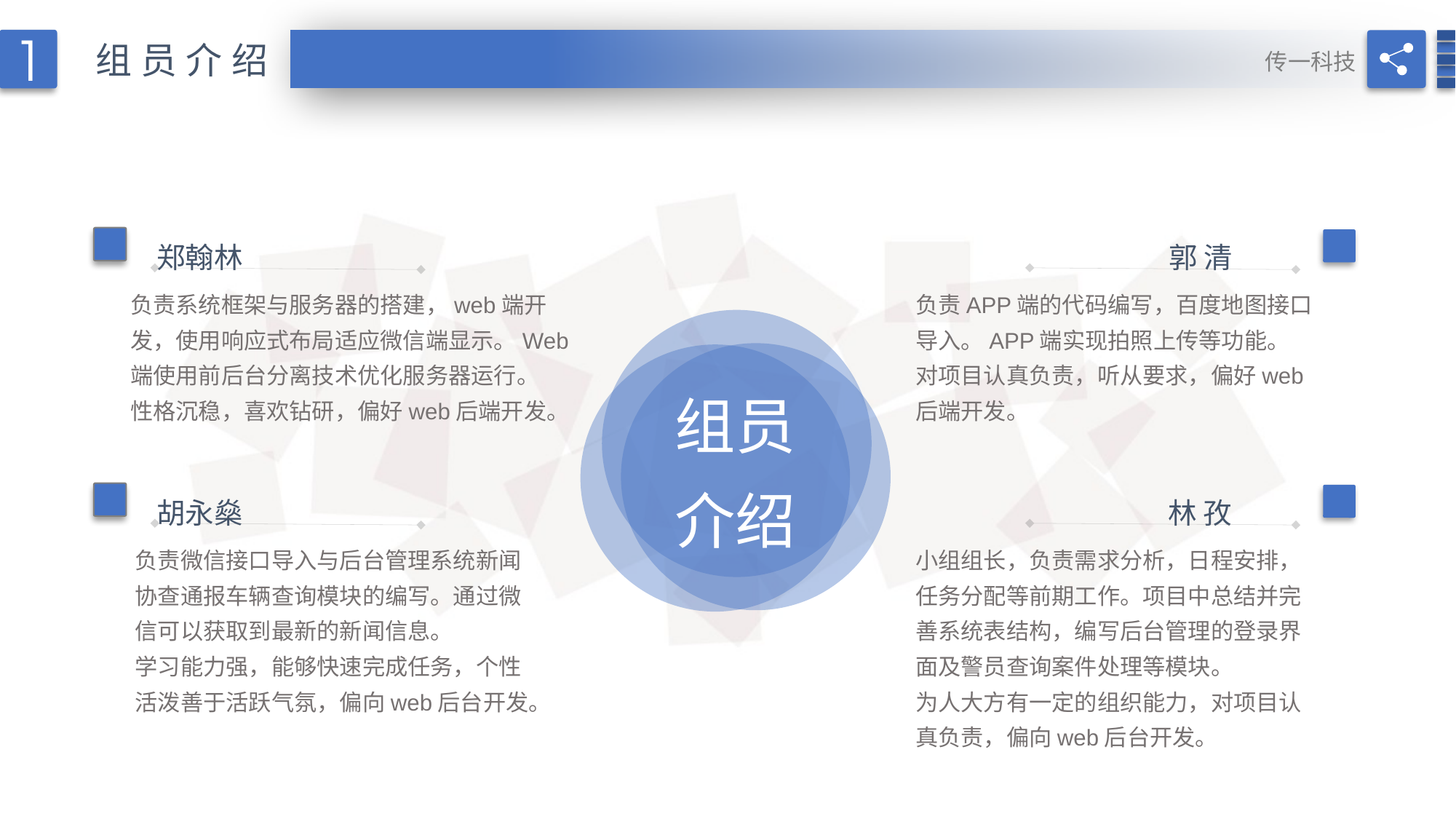

1

组员介绍
传一科技
郑翰林
郭 清

负责系统框架与服务器的搭建，web端开发，使用响应式布局适应微信端显示。Web端使用前后台分离技术优化服务器运行。
性格沉稳，喜欢钻研，偏好web后端开发。

负责APP端的代码编写，百度地图接口导入。APP端实现拍照上传等功能。
对项目认真负责，听从要求，偏好web后端开发。

组员
介绍
胡永燊
林 孜

负责微信接口导入与后台管理系统新闻协查通报车辆查询模块的编写。通过微信可以获取到最新的新闻信息。
学习能力强，能够快速完成任务，个性活泼善于活跃气氛，偏向web后台开发。
小组组长，负责需求分析，日程安排，任务分配等前期工作。项目中总结并完善系统表结构，编写后台管理的登录界面及警员查询案件处理等模块。
为人大方有一定的组织能力，对项目认真负责，偏向web后台开发。